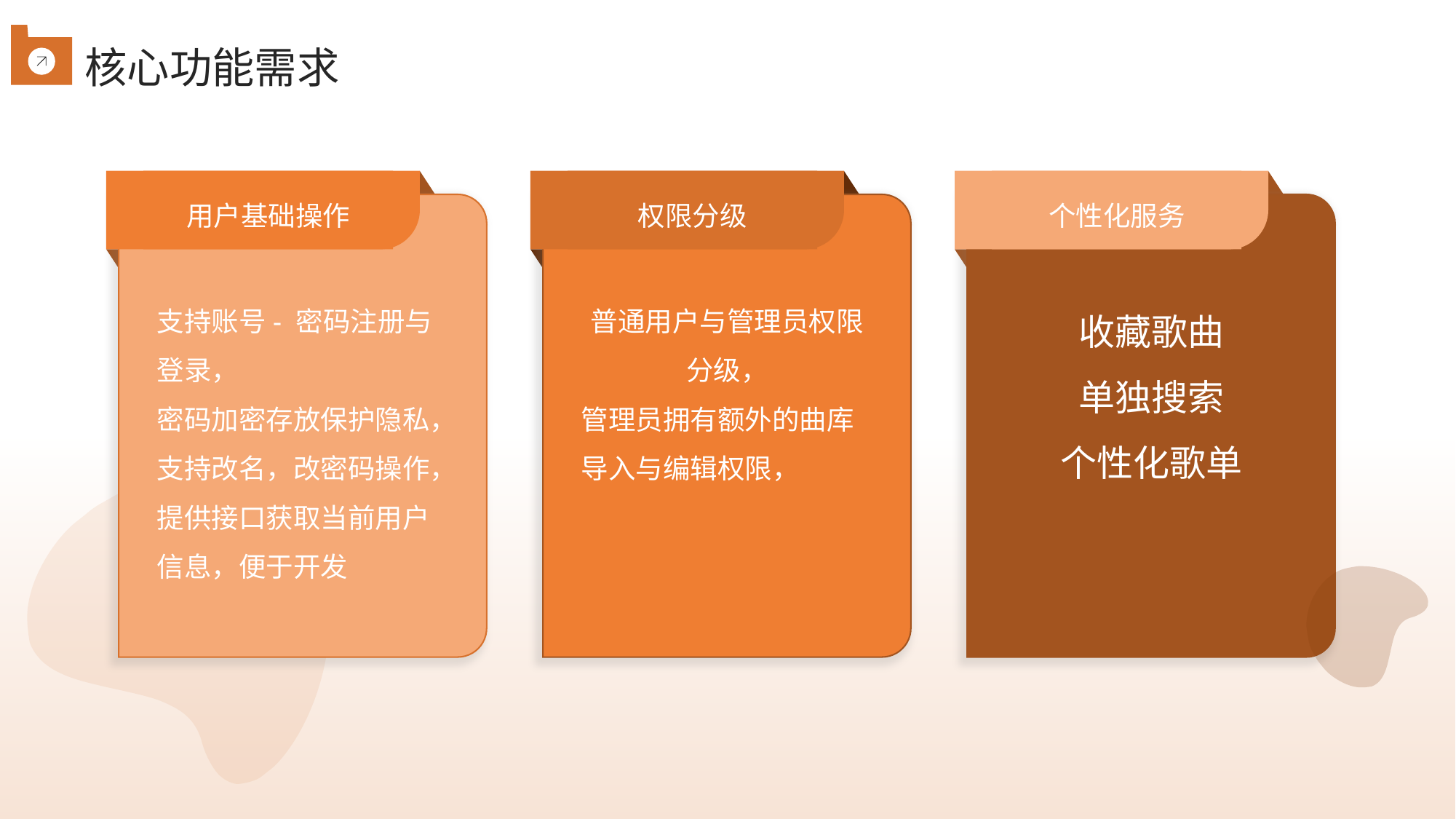

核心功能需求

用户基础操作

权限分级

个性化服务

支持账号- 密码注册与登录，
密码加密存放保护隐私，
支持改名，改密码操作，
提供接口获取当前用户信息，便于开发

普通用户与管理员权限分级，
管理员拥有额外的曲库导入与编辑权限，
收藏歌曲
单独搜索
个性化歌单